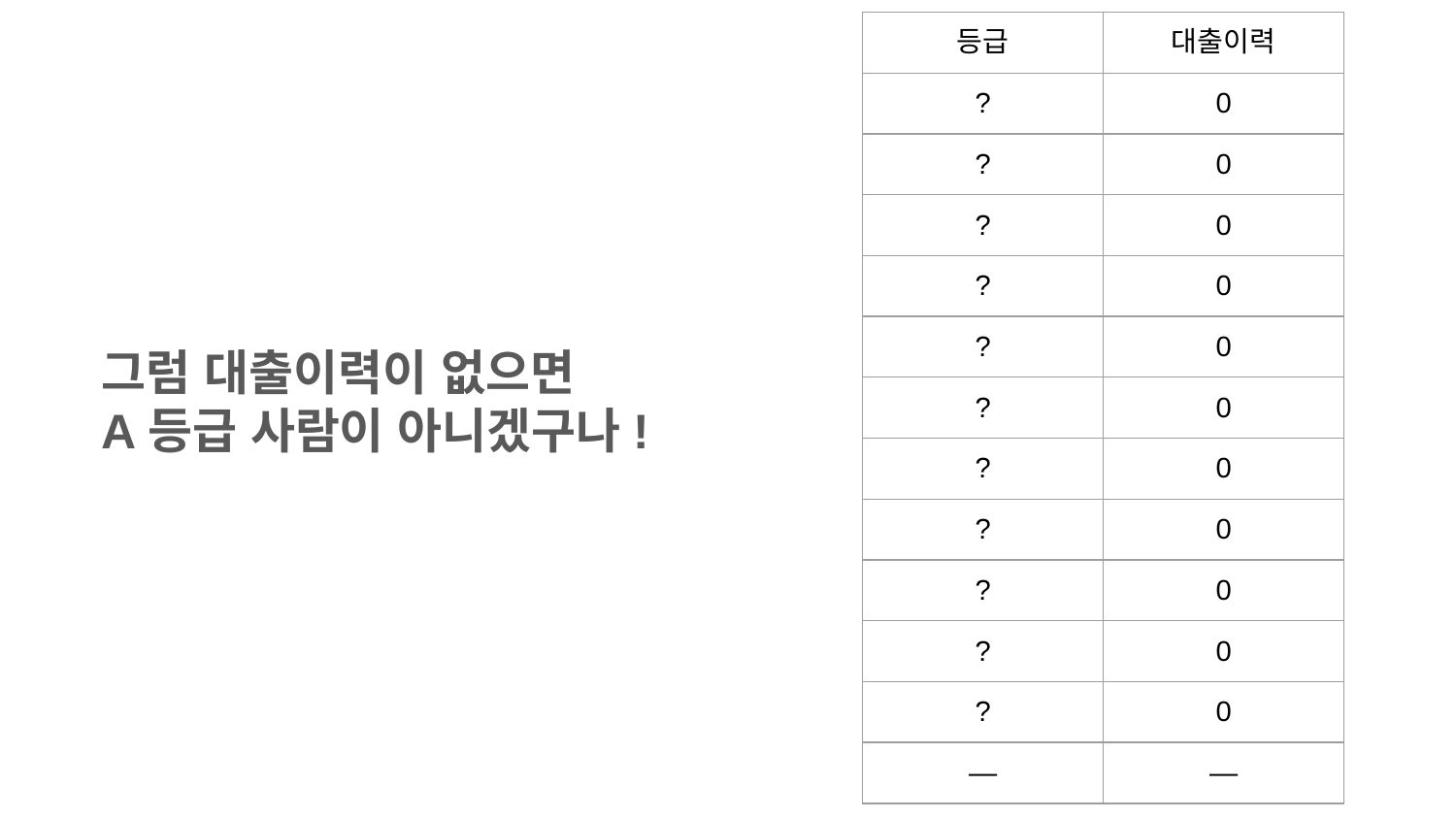

| 등급 | 대출이력 |
| --- | --- |
| ? | 0 |
| ? | 0 |
| ? | 0 |
| ? | 0 |
| ? | 0 |
| ? | 0 |
| ? | 0 |
| ? | 0 |
| ? | 0 |
| ? | 0 |
| ? | 0 |
| — | — |
그럼 대출이력이 없으면
A등급 사람이 아니겠구나!